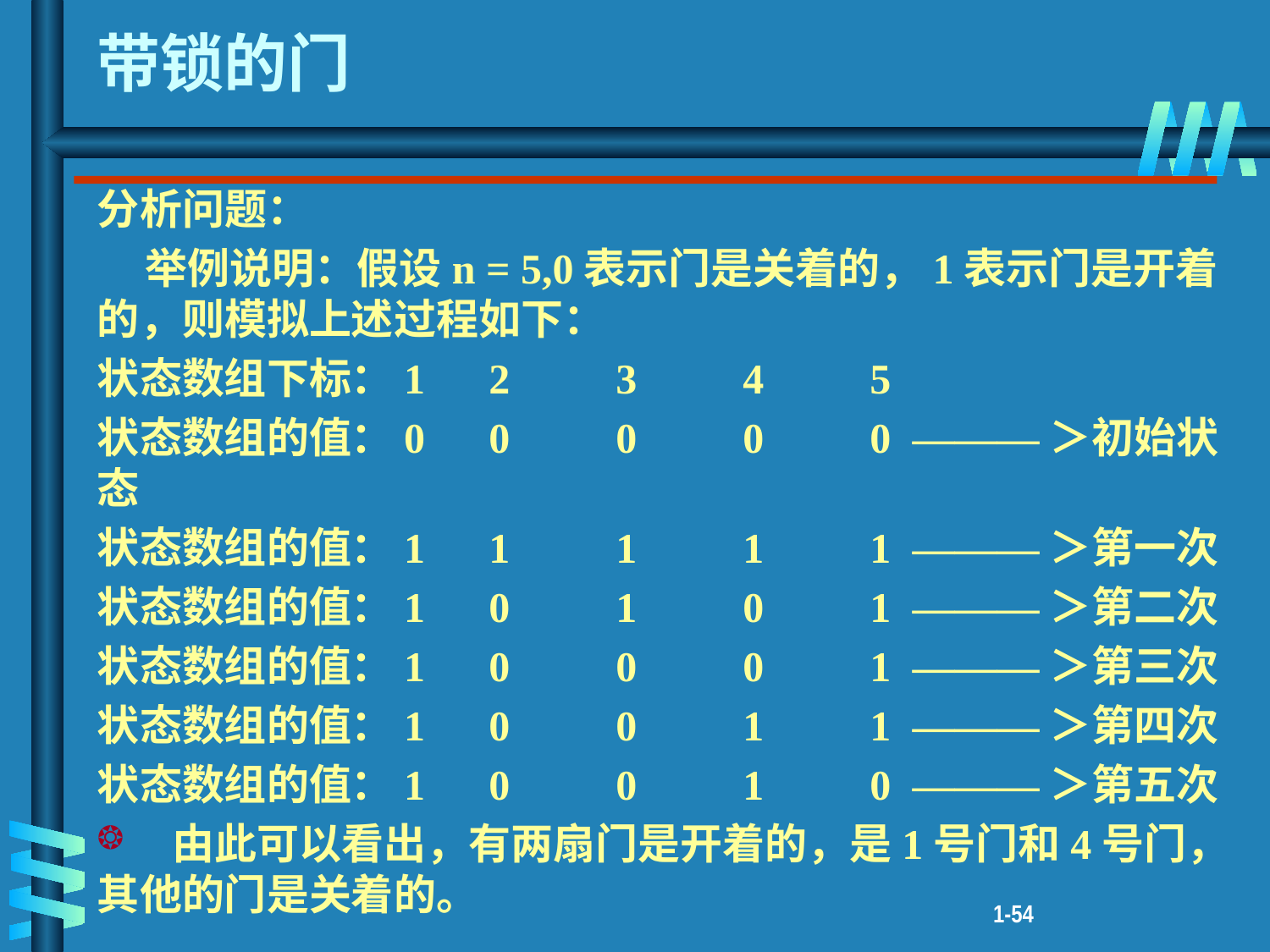

# 带锁的门
分析问题：
    举例说明：假设n = 5,0表示门是关着的，1表示门是开着的，则模拟上述过程如下：
状态数组下标：1	 2	 3	 4	 5
状态数组的值：0	 0	 0	 0	 0  ―――＞初始状态
状态数组的值：1	 1	 1	 1	 1  ―――＞第一次
状态数组的值：1	 0	 1	 0	 1  ―――＞第二次
状态数组的值：1	 0	 0	 0	 1  ―――＞第三次
状态数组的值：1	 0	 0	 1	 1  ―――＞第四次
状态数组的值：1	 0	 0	 1	 0  ―――＞第五次
    由此可以看出，有两扇门是开着的，是1号门和4号门，其他的门是关着的。

1-54